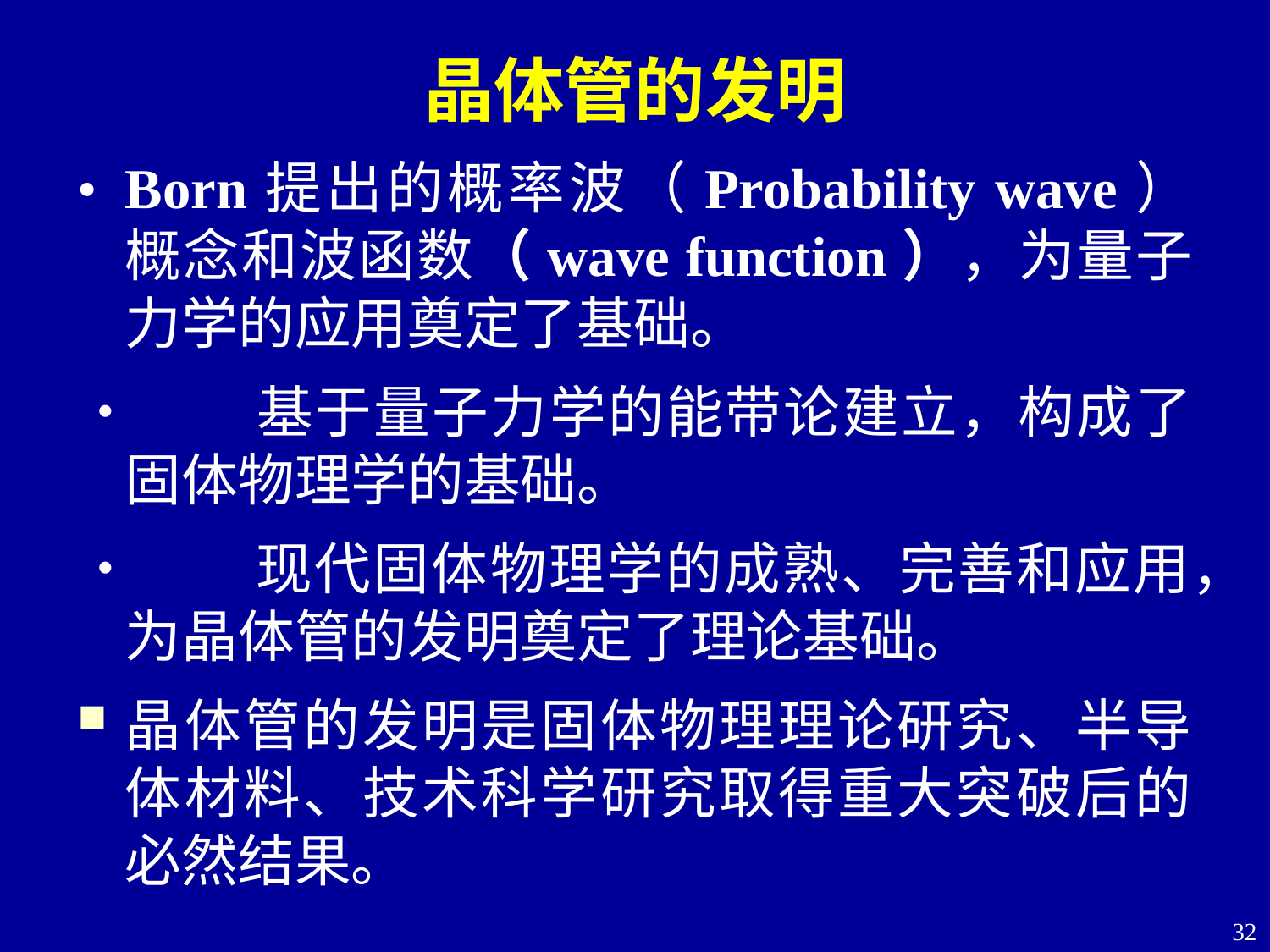

晶体管的发明
•	Born提出的概率波（Probability wave）概念和波函数（wave function），为量子力学的应用奠定了基础。
•	基于量子力学的能带论建立，构成了固体物理学的基础。
•	现代固体物理学的成熟、完善和应用，为晶体管的发明奠定了理论基础。
晶体管的发明是固体物理理论研究、半导体材料、技术科学研究取得重大突破后的必然结果。
32